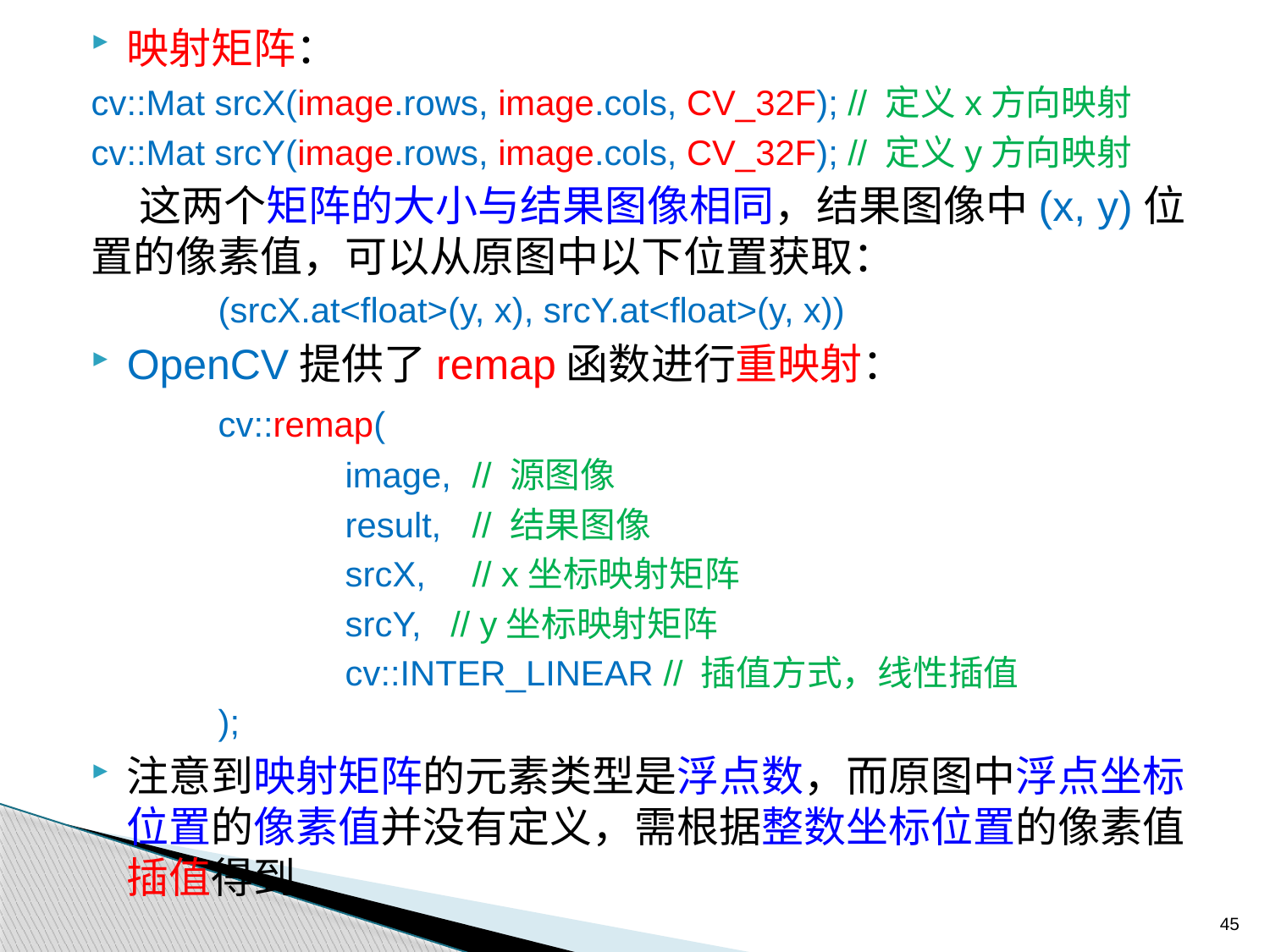

映射矩阵：
cv::Mat srcX(image.rows, image.cols, CV_32F); // 定义x方向映射
cv::Mat srcY(image.rows, image.cols, CV_32F); // 定义y方向映射
    这两个矩阵的大小与结果图像相同，结果图像中(x, y)位置的像素值，可以从原图中以下位置获取：
	(srcX.at<float>(y, x), srcY.at<float>(y, x))
OpenCV提供了remap函数进行重映射：
	cv::remap(
		image,	// 源图像
		result,	// 结果图像
		srcX,	// x坐标映射矩阵
		srcY,   // y坐标映射矩阵
		cv::INTER_LINEAR // 插值方式，线性插值
	);
注意到映射矩阵的元素类型是浮点数，而原图中浮点坐标位置的像素值并没有定义，需根据整数坐标位置的像素值插值得到
45